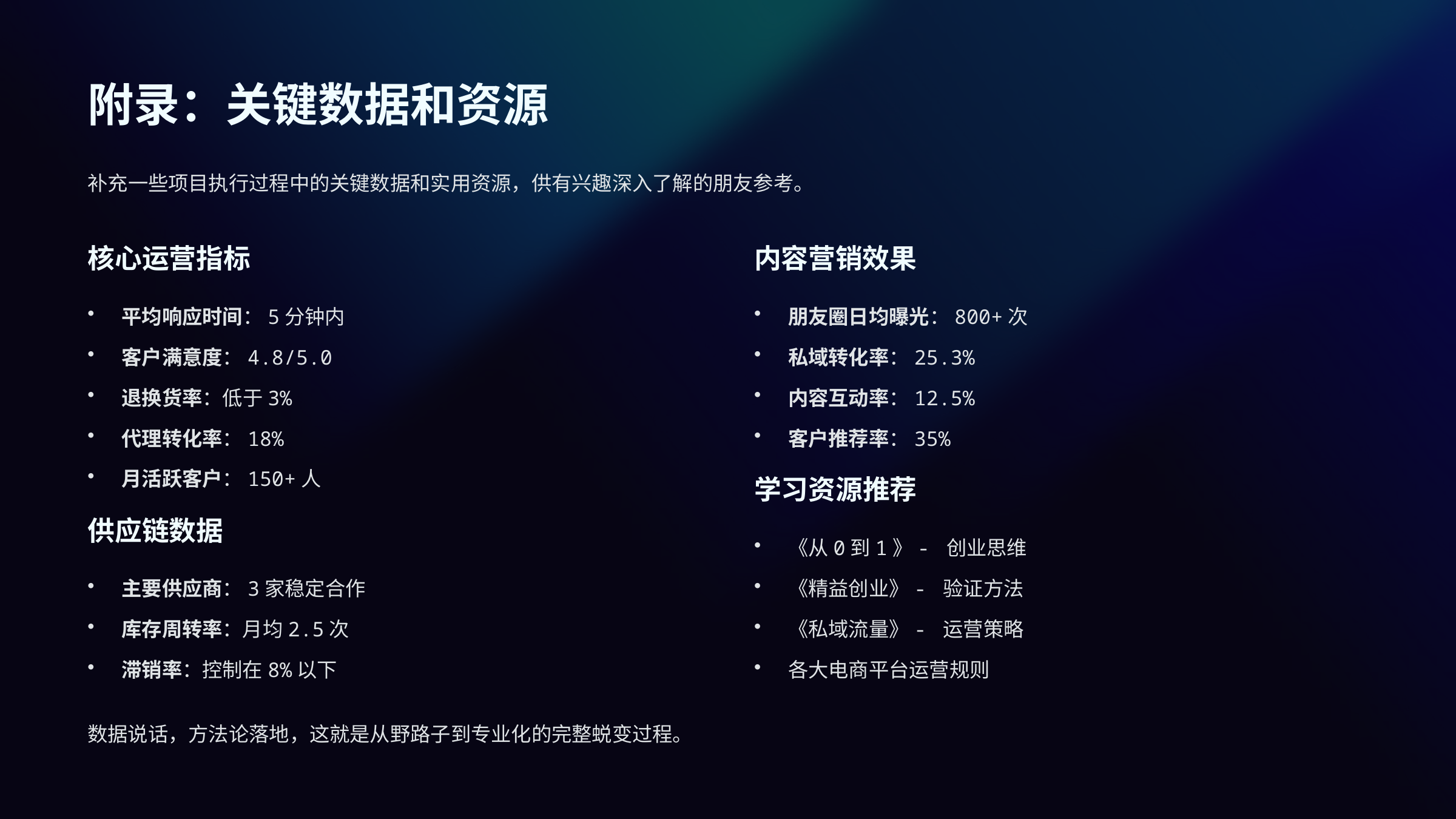

附录：关键数据和资源
补充一些项目执行过程中的关键数据和实用资源，供有兴趣深入了解的朋友参考。
核心运营指标
内容营销效果
平均响应时间：5分钟内
朋友圈日均曝光：800+次
客户满意度：4.8/5.0
私域转化率：25.3%
退换货率：低于3%
内容互动率：12.5%
代理转化率：18%
客户推荐率：35%
月活跃客户：150+人
学习资源推荐
供应链数据
《从0到1》- 创业思维
主要供应商：3家稳定合作
《精益创业》- 验证方法
库存周转率：月均2.5次
《私域流量》- 运营策略
滞销率：控制在8%以下
各大电商平台运营规则
数据说话，方法论落地，这就是从野路子到专业化的完整蜕变过程。